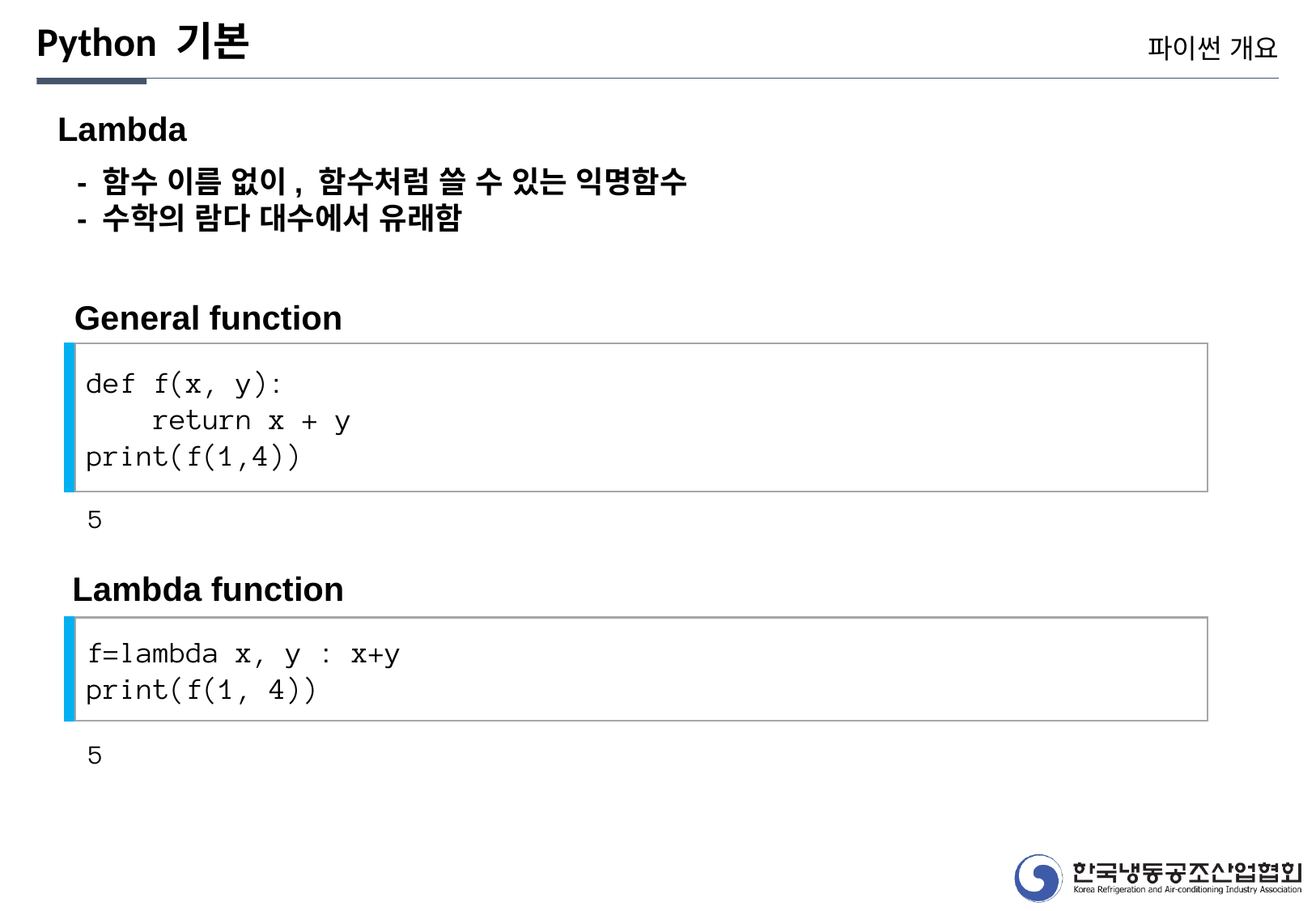

Python 기본
파이썬 개요
Lambda
- 함수 이름 없이, 함수처럼 쓸 수 있는 익명함수
- 수학의 람다 대수에서 유래함
General function

def f(x, y):
    return x + y
print(f(1,4))
5
Lambda function

f=lambda x, y : x+y
print(f(1, 4))
5